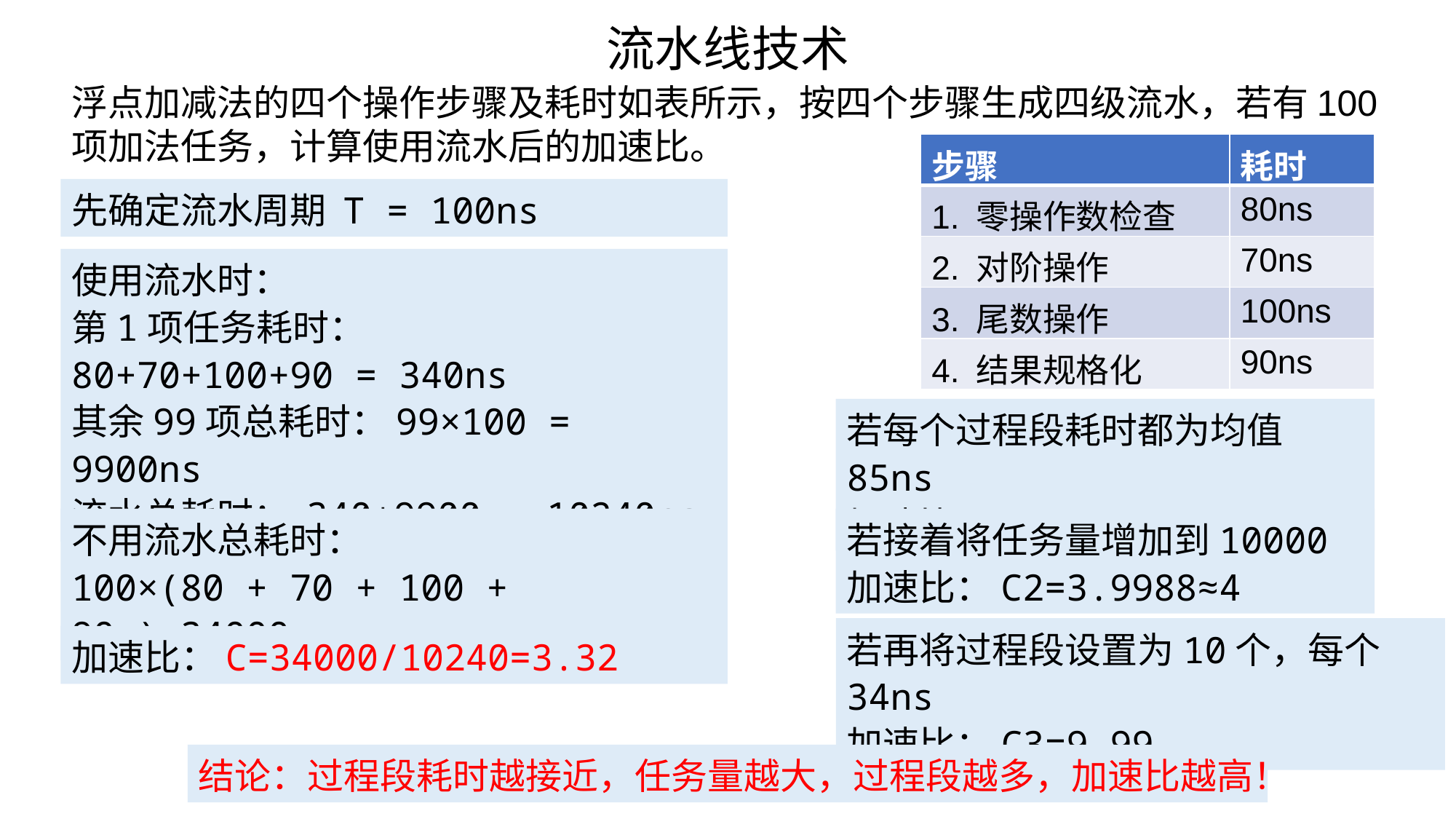

流水线技术
浮点加减法的四个操作步骤及耗时如表所示，按四个步骤生成四级流水，若有100项加法任务，计算使用流水后的加速比。
| 步骤 | 耗时 |
| --- | --- |
| 1. 零操作数检查 | 80ns |
| 2. 对阶操作 | 70ns |
| 3. 尾数操作 | 100ns |
| 4. 结果规格化 | 90ns |
先确定流水周期 T = 100ns
使用流水时：
第1项任务耗时：
80+70+100+90 = 340ns
其余99项总耗时：99×100 = 9900ns
流水总耗时： 340+9900 = 10240ns
若每个过程段耗时都为均值85ns
加速比：C1=3.88
不用流水总耗时：
100×(80 + 70 + 100 + 90 )=34000ns
若接着将任务量增加到10000
加速比：C2=3.9988≈4
若再将过程段设置为10个，每个34ns
加速比：C3=9.99
加速比：C=34000/10240=3.32
结论：过程段耗时越接近，任务量越大，过程段越多，加速比越高！